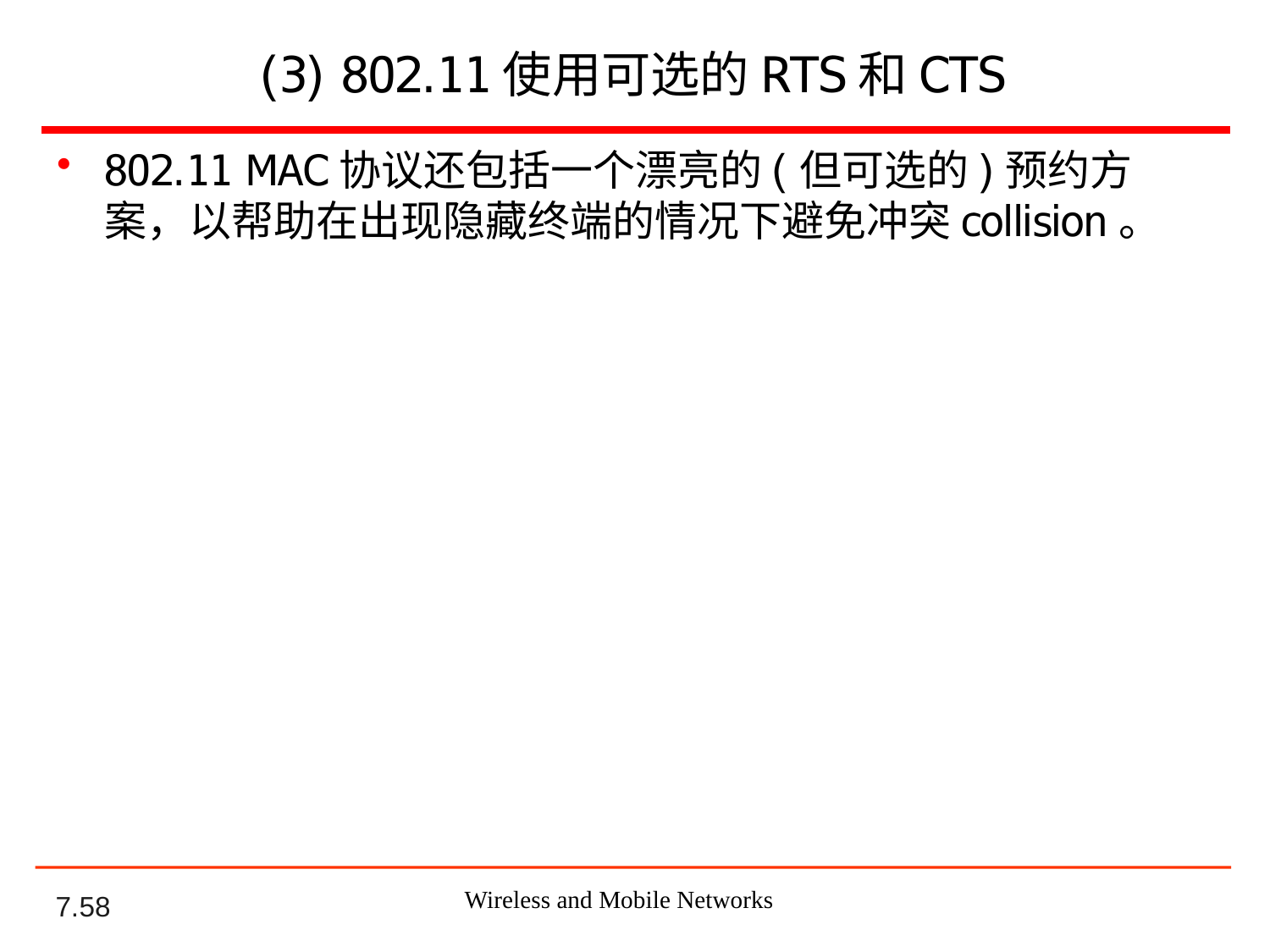

(3) 802.11使用可选的RTS和CTS
802.11 MAC协议还包括一个漂亮的(但可选的)预约方案，以帮助在出现隐藏终端的情况下避免冲突collision。